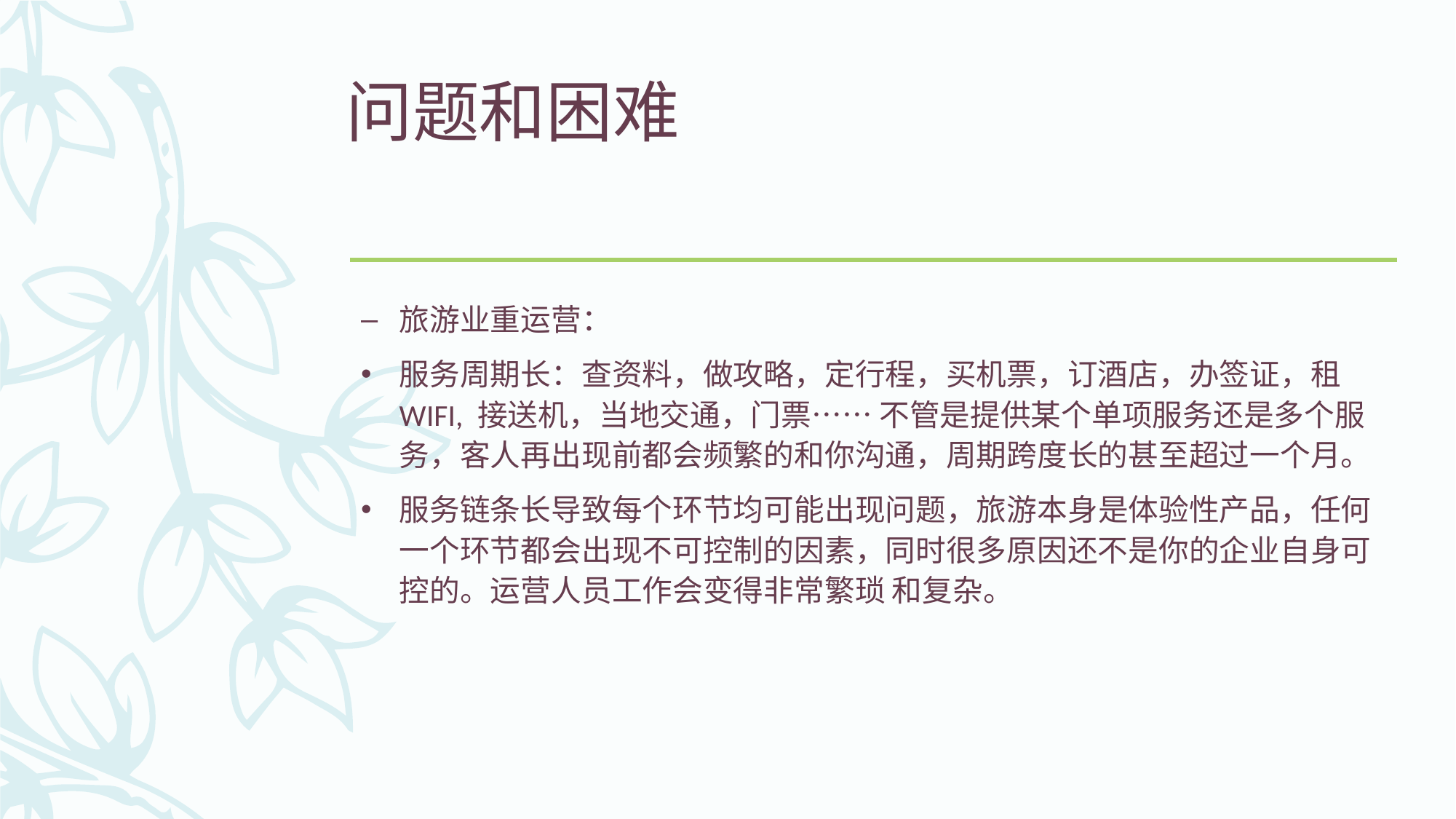

# 问题和困难
旅游业重运营：
服务周期长：查资料，做攻略，定行程，买机票，订酒店，办签证，租WIFI, 接送机，当地交通，门票…… 不管是提供某个单项服务还是多个服务，客人再出现前都会频繁的和你沟通，周期跨度长的甚至超过一个月。
服务链条长导致每个环节均可能出现问题，旅游本身是体验性产品，任何一个环节都会出现不可控制的因素，同时很多原因还不是你的企业自身可控的。运营人员工作会变得非常繁琐 和复杂。